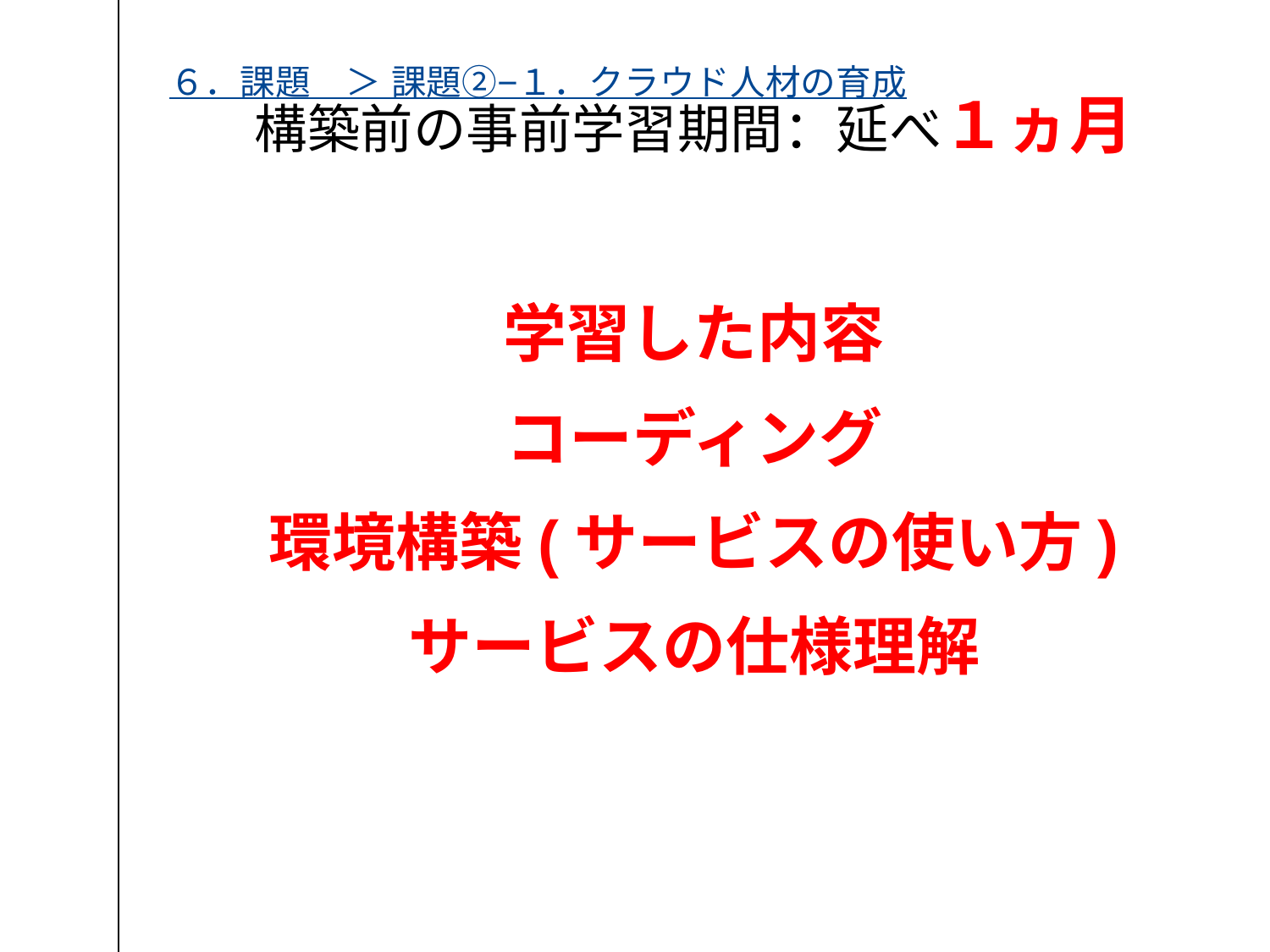

# ６．課題　＞ 課題②−１．クラウド人材の育成

構築前の事前学習期間：延べ１ヵ月

学習した内容
コーディング
環境構築(サービスの使い方)
サービスの仕様理解